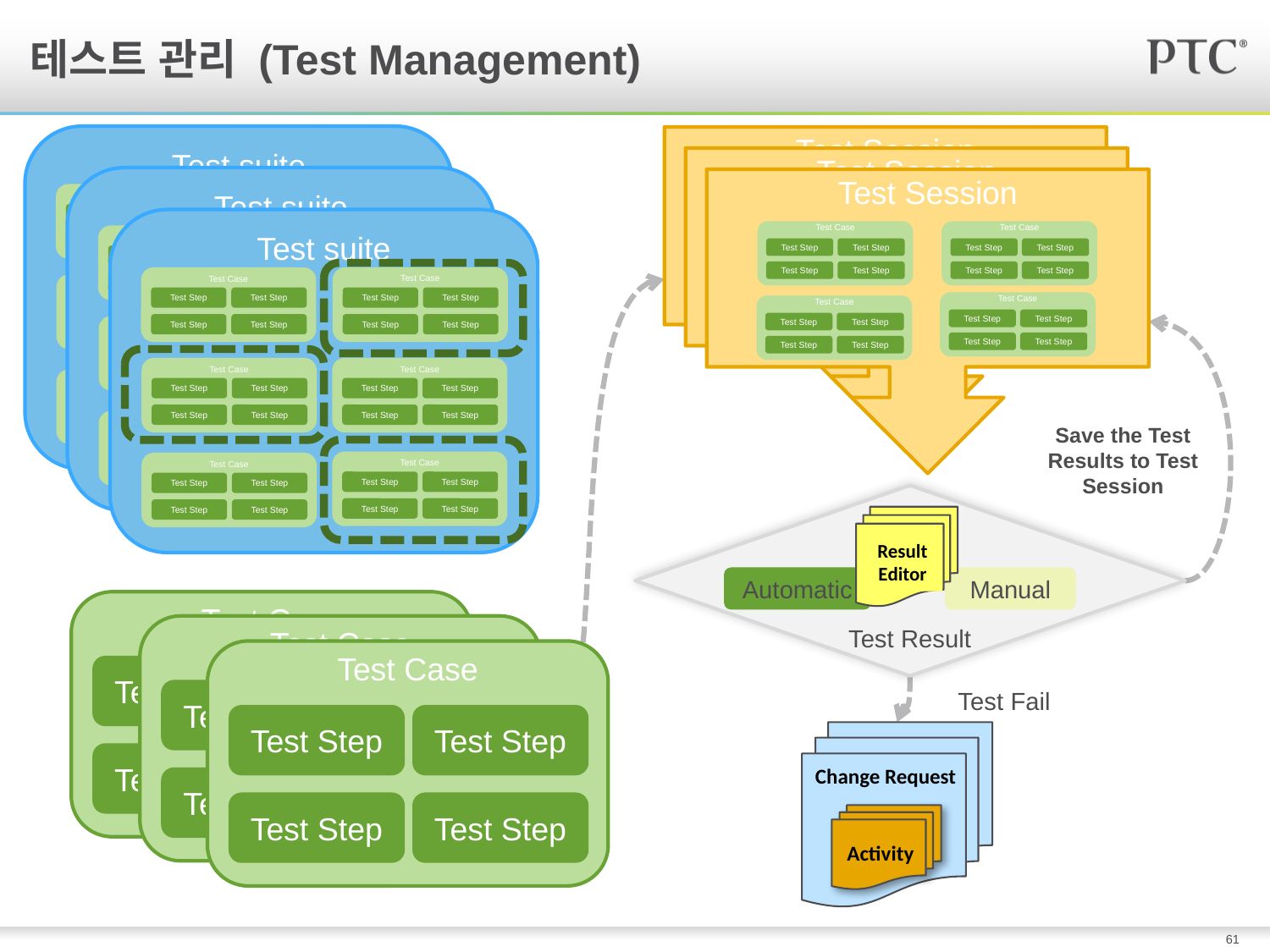

# 테스트 관리 (Test Management)
Test suite

Test Session

Test Case

Test Step
Test Step
Test Step
Test Step
Test Case

Test Step
Test Step
Test Step
Test Step
Test Case

Test Step
Test Step
Test Step
Test Step
Test Case

Test Step
Test Step
Test Step
Test Step
Test Session

Test Case

Test Step
Test Step
Test Step
Test Step
Test Case

Test Step
Test Step
Test Step
Test Step
Test Case

Test Step
Test Step
Test Step
Test Step
Test Case

Test Step
Test Step
Test Step
Test Step
Test suite

Test Case

Test Step
Test Step
Test Step
Test Step
Test Case

Test Step
Test Step
Test Step
Test Step
Test Case

Test Step
Test Step
Test Step
Test Step
Test Case

Test Step
Test Step
Test Step
Test Step
Test Case

Test Step
Test Step
Test Step
Test Step
Test Case

Test Step
Test Step
Test Step
Test Step
Test Session

Test Case

Test Step
Test Step
Test Step
Test Step
Test Case

Test Step
Test Step
Test Step
Test Step
Test Case

Test Step
Test Step
Test Step
Test Step
Test Case

Test Step
Test Step
Test Step
Test Step
Test Case

Test Step
Test Step
Test Step
Test Step
Test Case

Test Step
Test Step
Test Step
Test Step
Test suite

Test Case

Test Step
Test Step
Test Step
Test Step
Test Case

Test Step
Test Step
Test Step
Test Step
Test Case

Test Step
Test Step
Test Step
Test Step
Test Case

Test Step
Test Step
Test Step
Test Step
Test Case

Test Step
Test Step
Test Step
Test Step
Test Case

Test Step
Test Step
Test Step
Test Step

Test Case

Test Step
Test Step
Test Step
Test Step
Test Case

Test Step
Test Step
Test Step
Test Step

Test Case

Test Step
Test Step
Test Step
Test Step
Test Case

Test Step
Test Step
Test Step
Test Step
Save the Test
Results to Test Session

Test Result

Result
Editor
Automatic
Manual
Test Case

Test Step
Test Step
Test Step
Test Step
Test Case

Test Step
Test Step
Test Step
Test Step
Test Case

Test Step
Test Step
Test Step
Test Step
Test Fail

Change Request

Activity